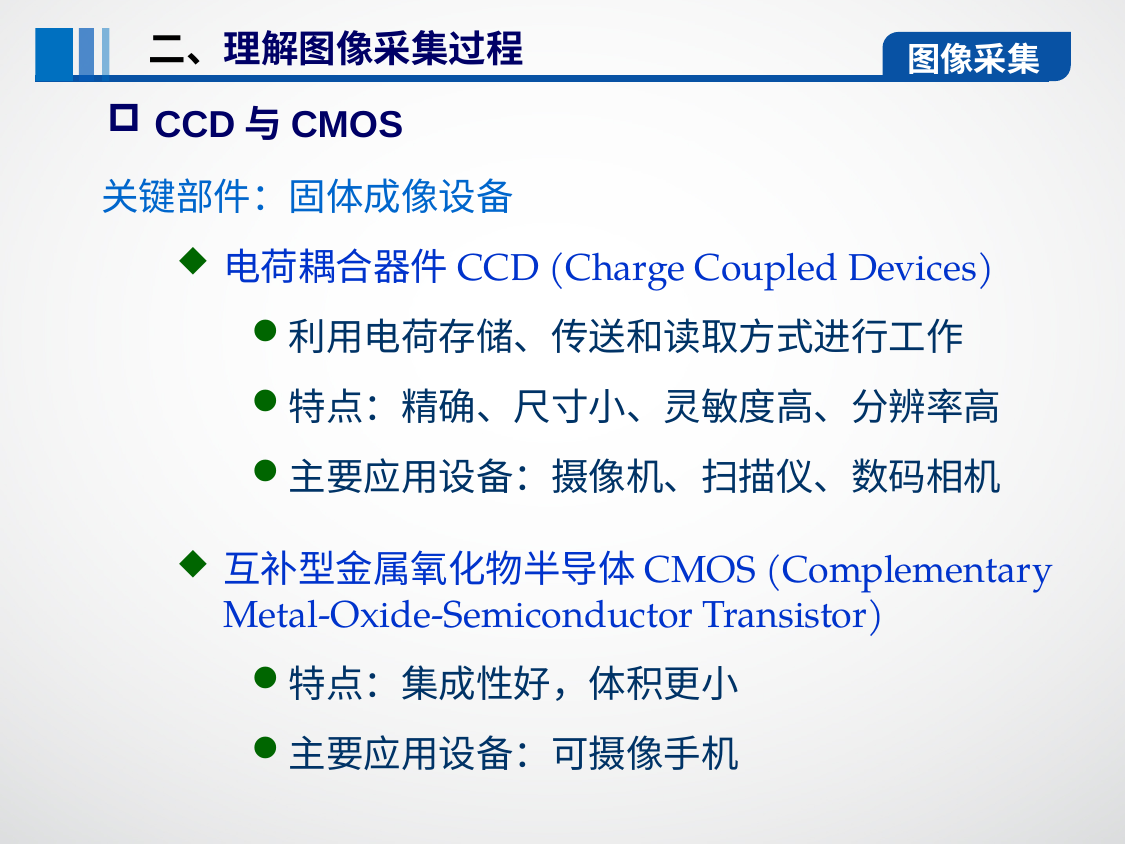

二、理解图像采集过程
图像采集
CCD与CMOS
关键部件：固体成像设备
电荷耦合器件CCD (Charge Coupled Devices)
利用电荷存储、传送和读取方式进行工作
特点：精确、尺寸小、灵敏度高、分辨率高
主要应用设备：摄像机、扫描仪、数码相机

互补型金属氧化物半导体CMOS (Complementary Metal-Oxide-Semiconductor Transistor)
特点：集成性好，体积更小
主要应用设备：可摄像手机

16